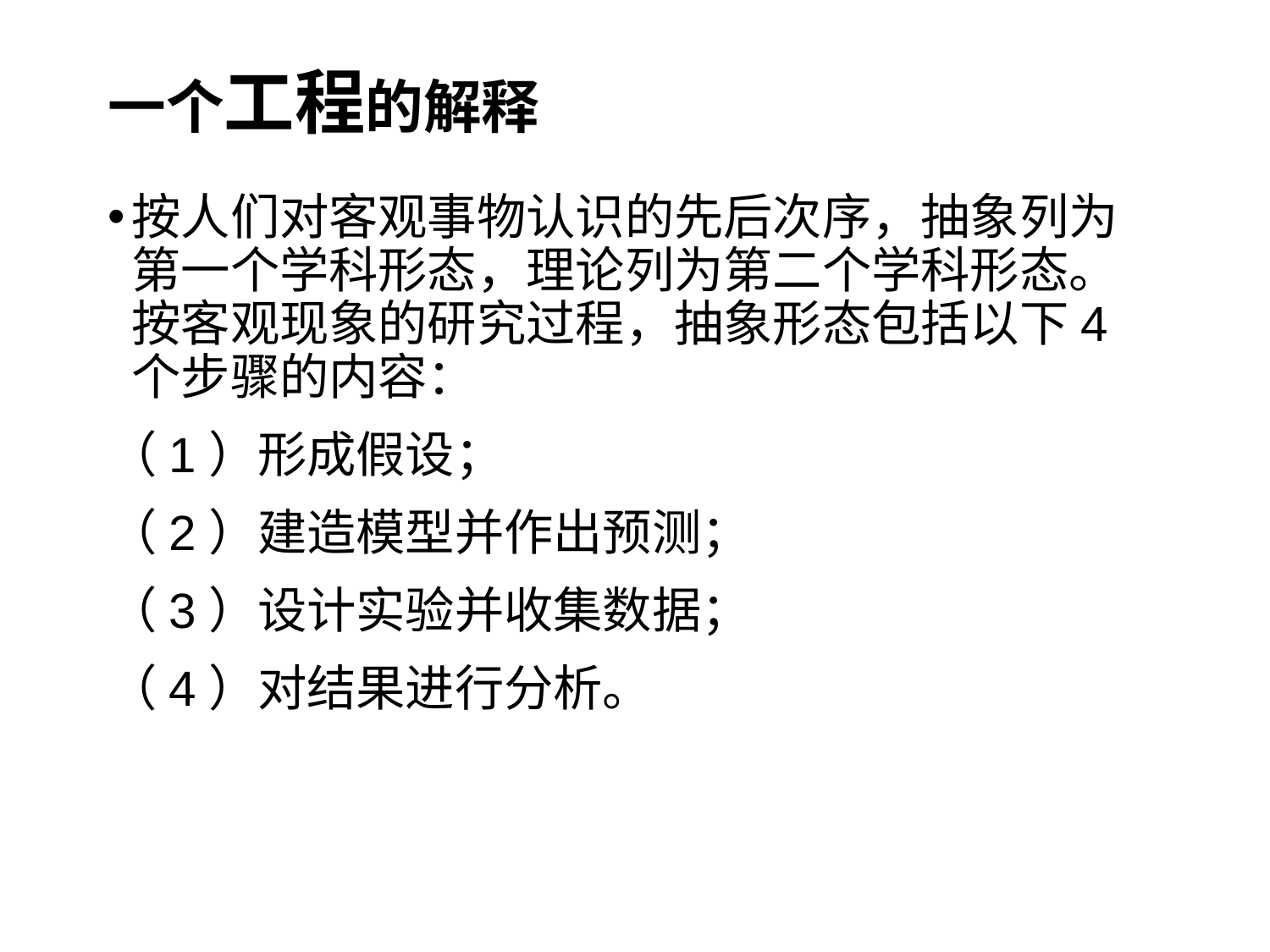

一个工程的解释
按人们对客观事物认识的先后次序，抽象列为第一个学科形态，理论列为第二个学科形态。按客观现象的研究过程，抽象形态包括以下4个步骤的内容：
（1）形成假设；
（2）建造模型并作出预测；
（3）设计实验并收集数据；
（4）对结果进行分析。